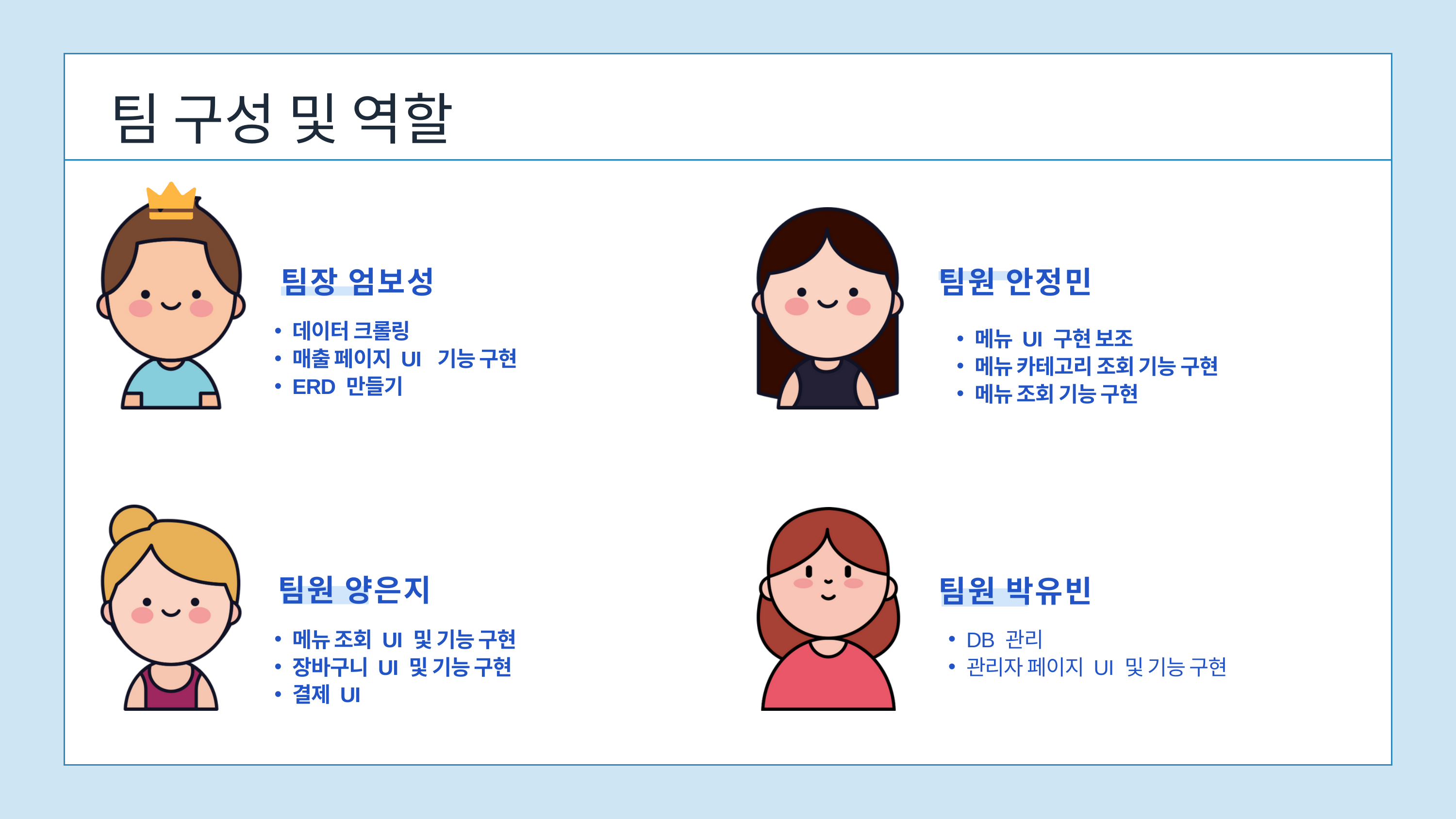

팀 구성 및 역할

팀장 엄보성
팀원 안정민

데이터 크롤링
매출 페이지 UI  기능 구현
ERD 만들기
메뉴 UI 구현 보조
메뉴 카테고리 조회 기능 구현
메뉴 조회 기능 구현

팀원 양은지
팀원 박유빈

메뉴 조회 UI 및 기능 구현
장바구니 UI 및 기능 구현
결제 UI
DB 관리
관리자 페이지 UI 및 기능 구현